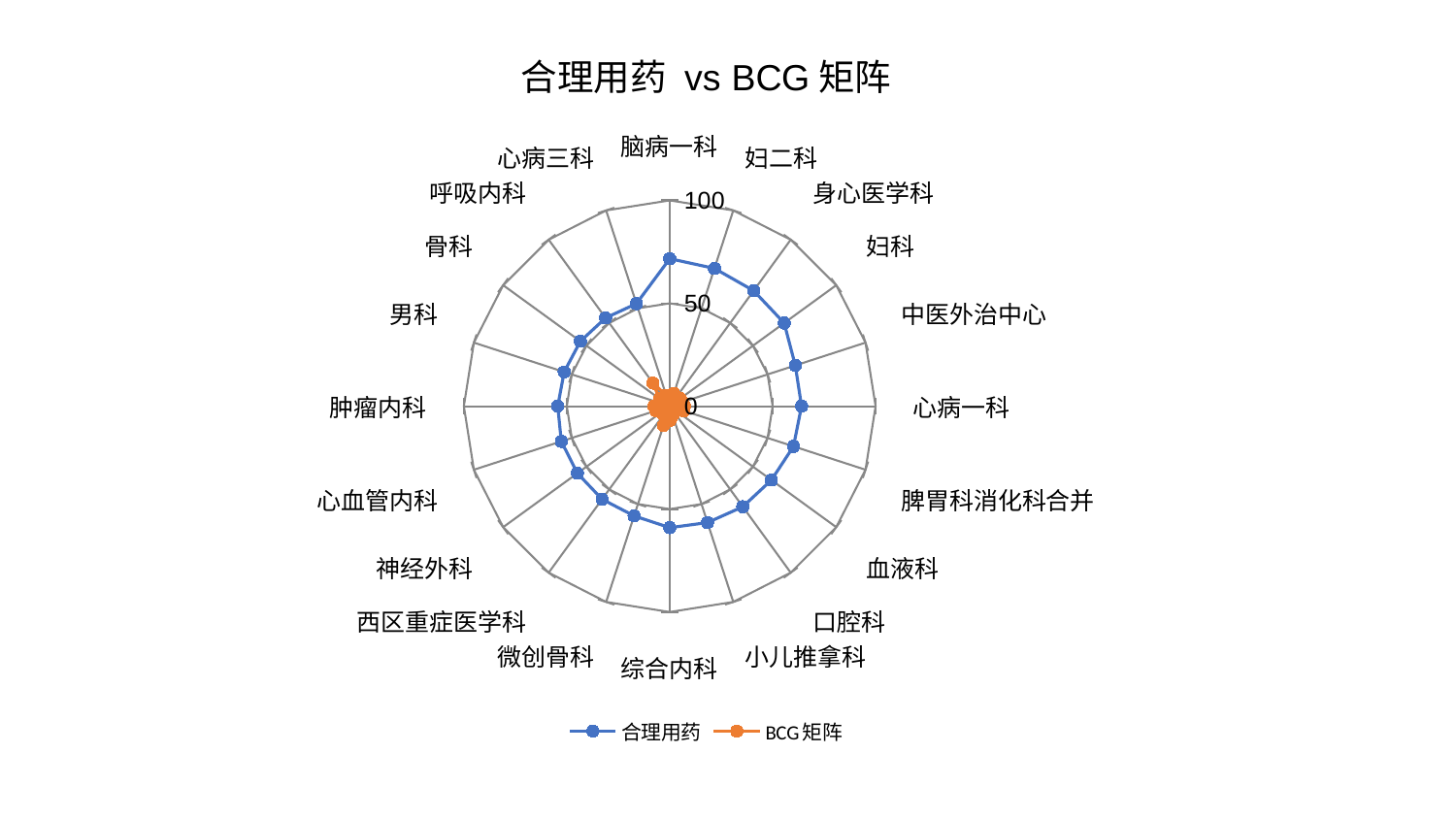

### Chart: 合理用药 vs BCG矩阵

| Category | 合理用药 | BCG矩阵 |
|---|---|---|
| 脑病一科 | 71.6639024736335 | 2.2041669690610037 |
| 妇二科 | 70.38324519437349 | 6.443590835524304 |
| 身心医学科 | 69.38008997161117 | 3.308280233919169 |
| 妇科 | 68.75060201951351 | 6.261633499329168 |
| 中医外治中心 | 64.14823576367147 | 6.565542247949299 |
| 心病一科 | 64.057529021277 | 7.146927147890625 |
| 脾胃科消化科合并 | 63.24208763827139 | 7.218764726610078 |
| 血液科 | 61.06929683474816 | 3.195916845204204 |
| 口腔科 | 60.40592288955016 | 1.584695309408009 |
| 小儿推拿科 | 59.461087102179874 | 4.7542710856276384 |
| 综合内科 | 59.04293675236413 | 6.996188892433071 |
| 微创骨科 | 56.03891830700941 | 9.839673051517657 |
| 西区重症医学科 | 55.88841929126623 | 5.1206124463060165 |
| 神经外科 | 55.438058285373415 | 4.544736336184431 |
| 心血管内科 | 55.36502999607457 | 7.054109032086023 |
| 肿瘤内科 | 54.37712433625622 | 7.651822274336052 |
| 男科 | 53.91073856387467 | 4.52049502912972 |
| 骨科 | 53.653901402481225 | 6.132033914318924 |
| 呼吸内科 | 53.016575294289666 | 13.854645918309934 |
| 心病三科 | 52.38083549969297 | 5.590060590693575 |
56